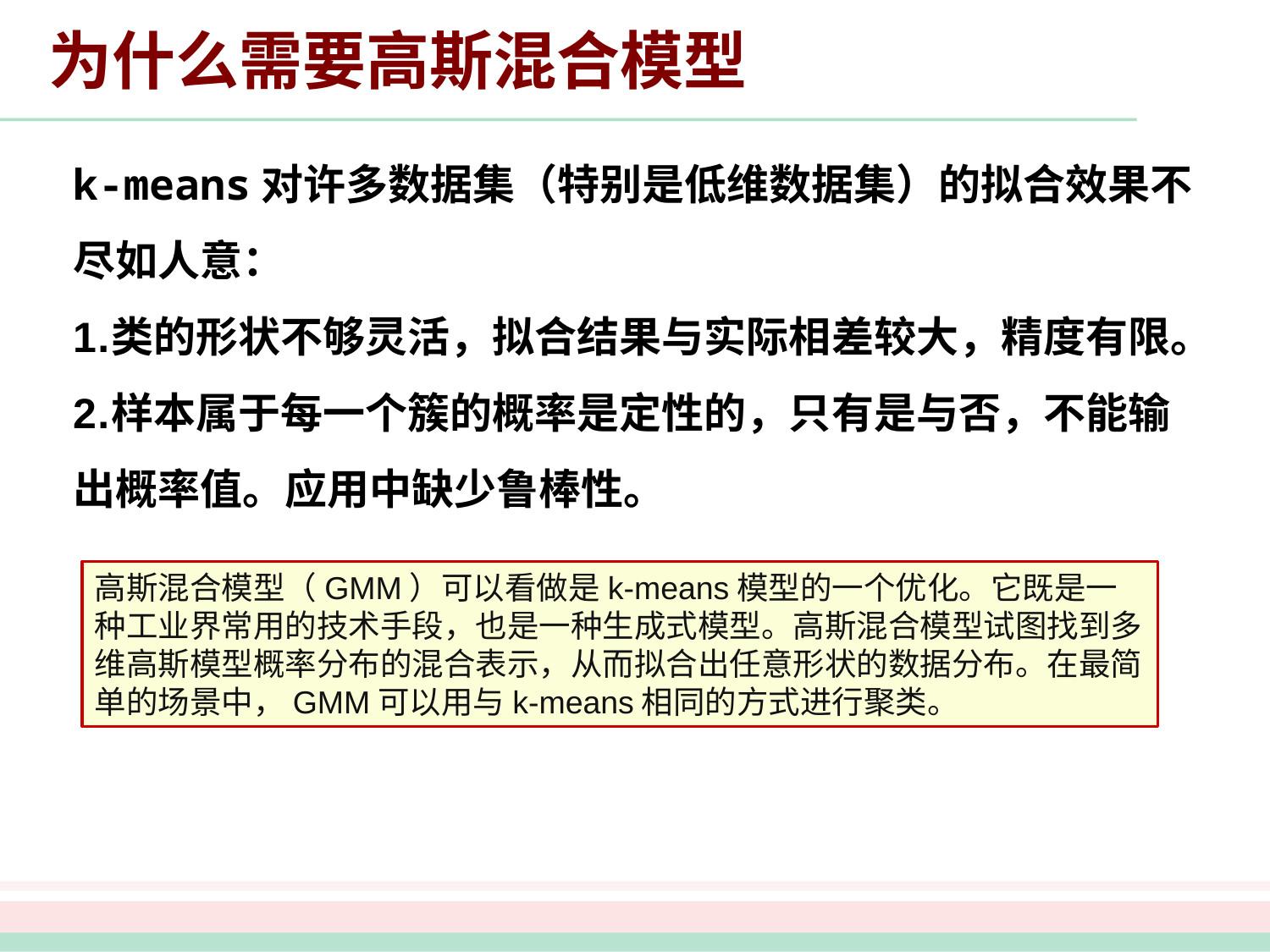

# 为什么需要高斯混合模型

k-means对许多数据集（特别是低维数据集）的拟合效果不尽如人意：
类的形状不够灵活，拟合结果与实际相差较大，精度有限。
样本属于每一个簇的概率是定性的，只有是与否，不能输出概率值。应用中缺少鲁棒性。

高斯混合模型（GMM）可以看做是k-means模型的一个优化。它既是一种工业界常用的技术手段，也是一种生成式模型。高斯混合模型试图找到多维高斯模型概率分布的混合表示，从而拟合出任意形状的数据分布。在最简单的场景中，GMM可以用与k-means相同的方式进行聚类。